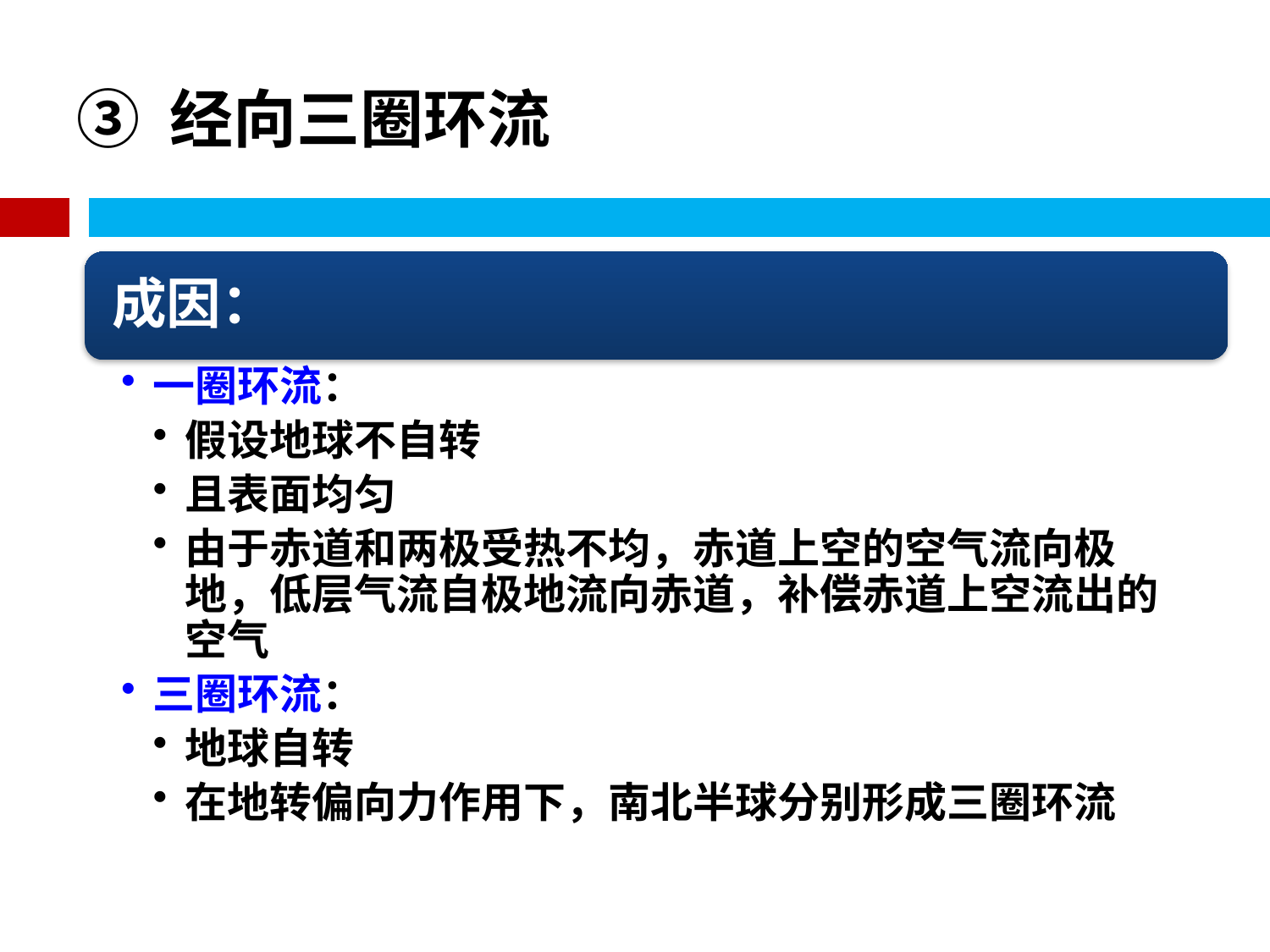

# ③ 经向三圈环流
成因：
一圈环流：
假设地球不自转
且表面均匀
由于赤道和两极受热不均，赤道上空的空气流向极地，低层气流自极地流向赤道，补偿赤道上空流出的空气
三圈环流：
地球自转
在地转偏向力作用下，南北半球分别形成三圈环流